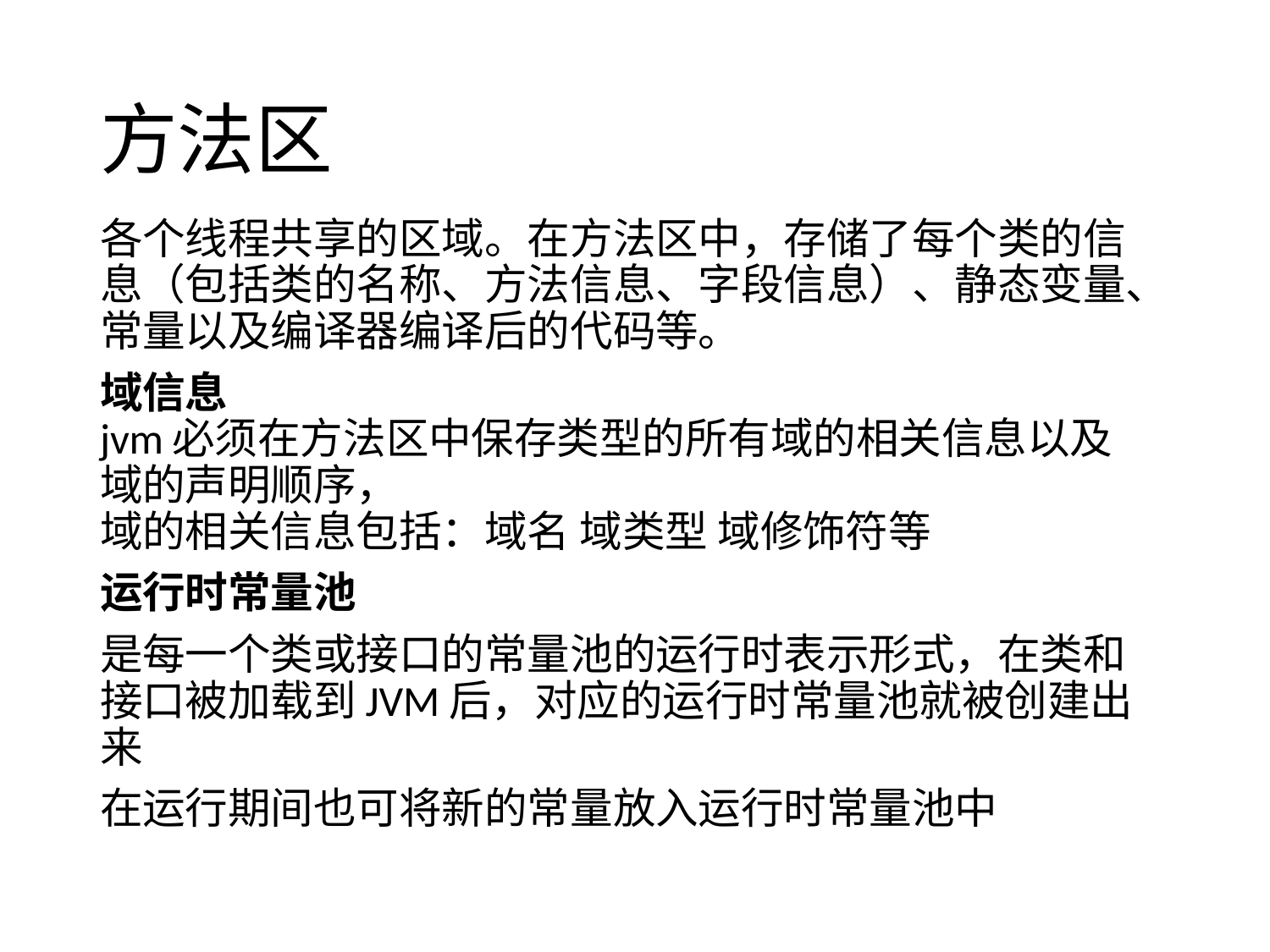

# 方法区
各个线程共享的区域。在方法区中，存储了每个类的信息（包括类的名称、方法信息、字段信息）、静态变量、常量以及编译器编译后的代码等。
域信息 
jvm必须在方法区中保存类型的所有域的相关信息以及域的声明顺序， 
域的相关信息包括：域名 域类型 域修饰符等
运行时常量池
是每一个类或接口的常量池的运行时表示形式，在类和接口被加载到JVM后，对应的运行时常量池就被创建出来
在运行期间也可将新的常量放入运行时常量池中